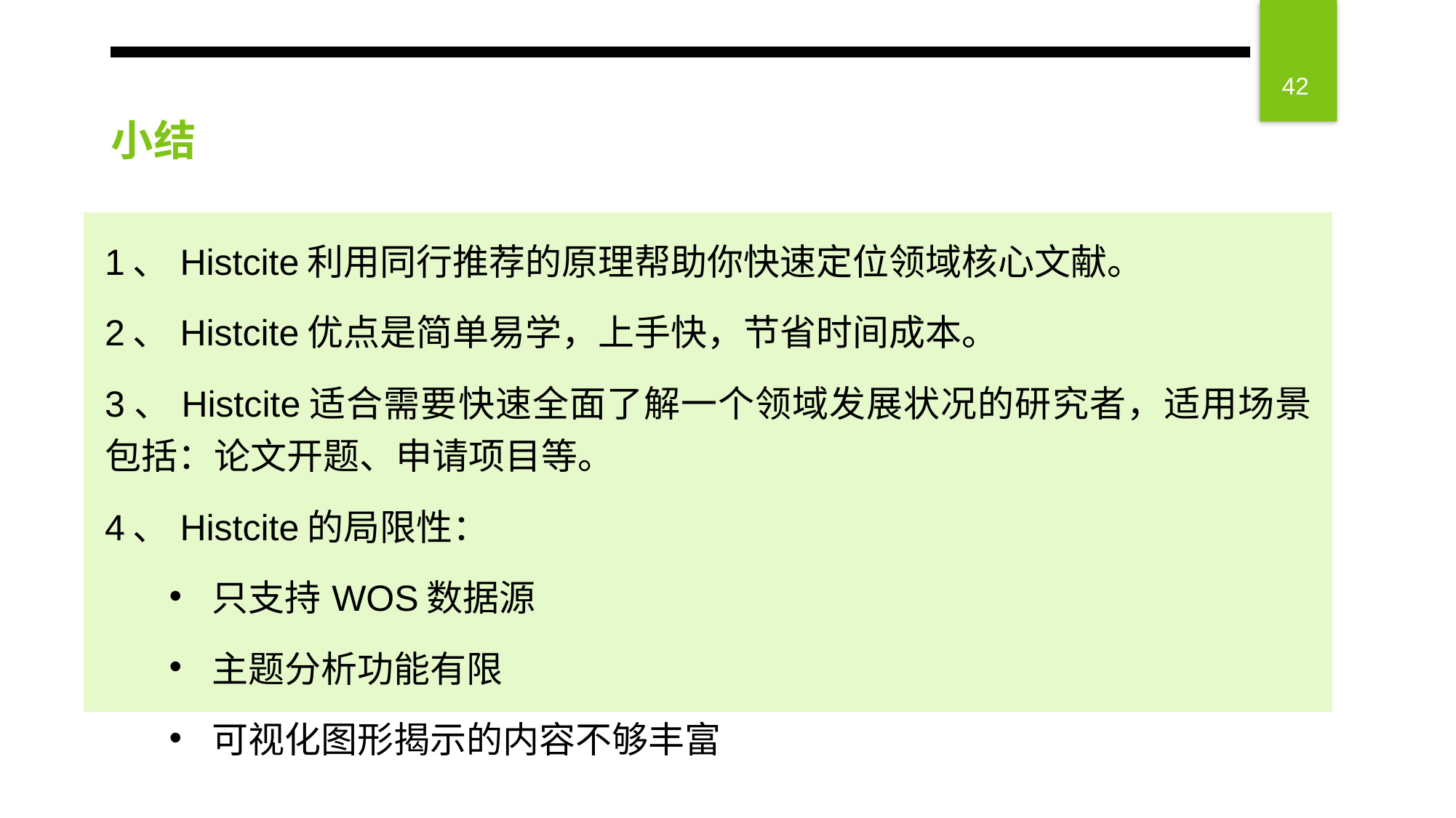

小结
| 1、Histcite利用同行推荐的原理帮助你快速定位领域核心文献。 2、Histcite优点是简单易学，上手快，节省时间成本。 3、Histcite适合需要快速全面了解一个领域发展状况的研究者，适用场景包括：论文开题、申请项目等。 4、Histcite的局限性： 只支持WOS数据源 主题分析功能有限 可视化图形揭示的内容不够丰富 |
| --- |